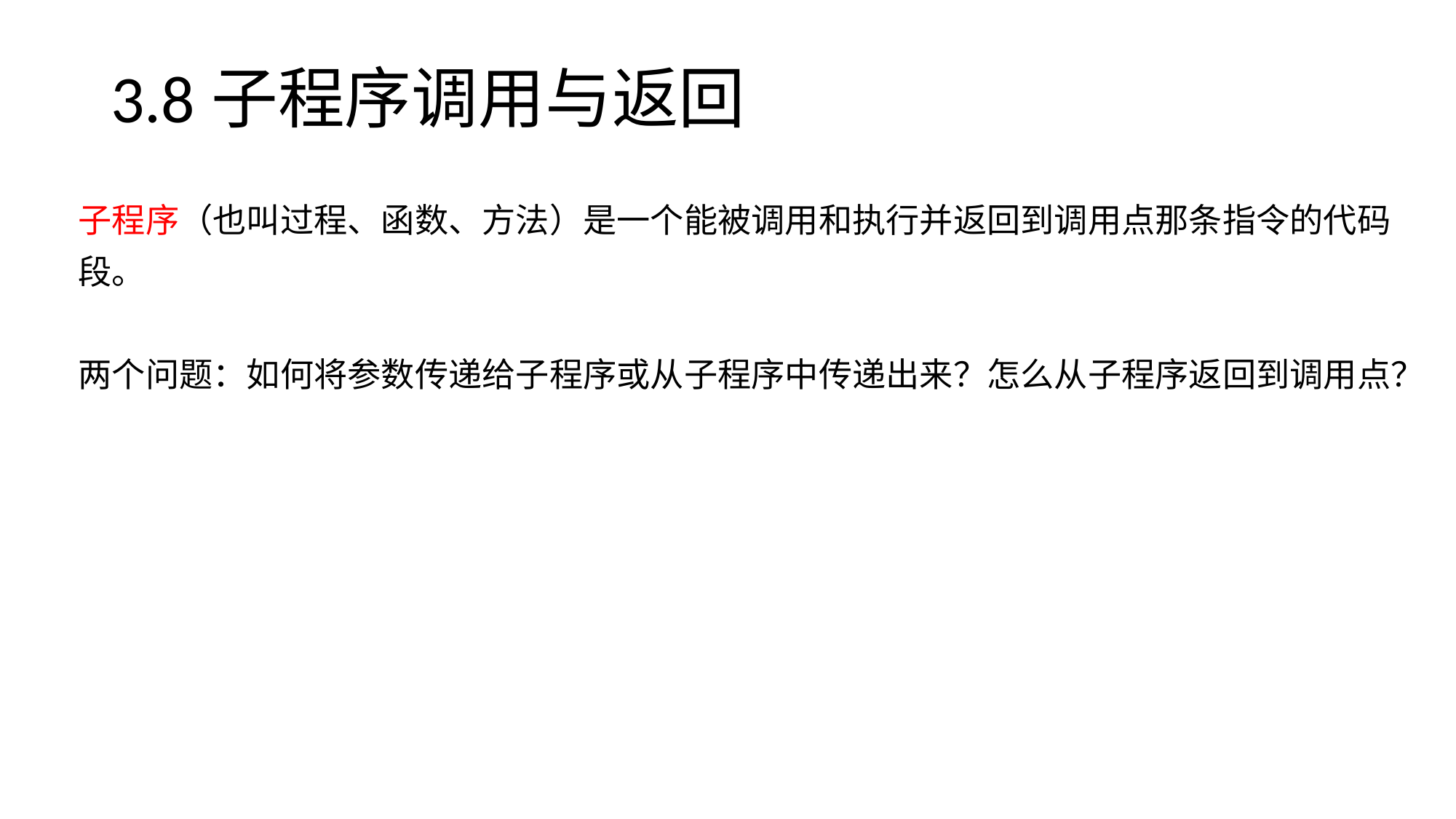

# 3.8子程序调用与返回

子程序（也叫过程、函数、方法）是一个能被调用和执行并返回到调用点那条指令的代码
段。

两个问题：如何将参数传递给子程序或从子程序中传递出来？怎么从子程序返回到调用点？